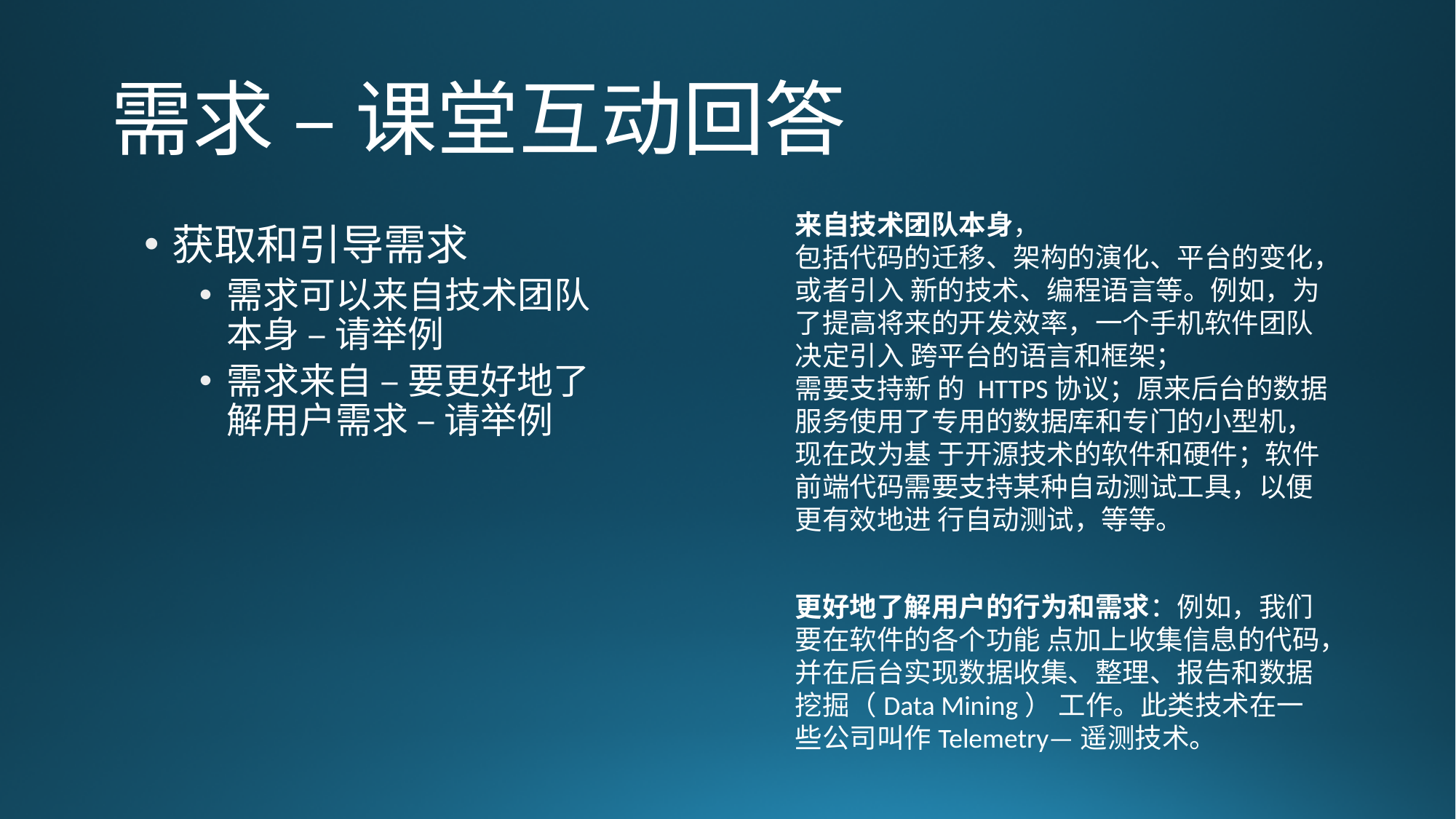

# 需求 – 课堂互动回答
来自技术团队本身，
包括代码的迁移、架构的演化、平台的变化，或者引入 新的技术、编程语言等。例如，为了提高将来的开发效率，一个手机软件团队决定引入 跨平台的语言和框架；
需要支持新 的 HTTPS协议；原来后台的数据服务使用了专用的数据库和专门的小型机，现在改为基 于开源技术的软件和硬件；软件前端代码需要支持某种自动测试工具，以便更有效地进 行自动测试，等等。
获取和引导需求
需求可以来自技术团队本身 – 请举例
需求来自 – 要更好地了解用户需求 – 请举例
更好地了解用户的行为和需求：例如，我们要在软件的各个功能 点加上收集信息的代码，并在后台实现数据收集、整理、报告和数据挖掘（Data Mining） 工作。此类技术在一些公司叫作Telemetry—遥测技术。